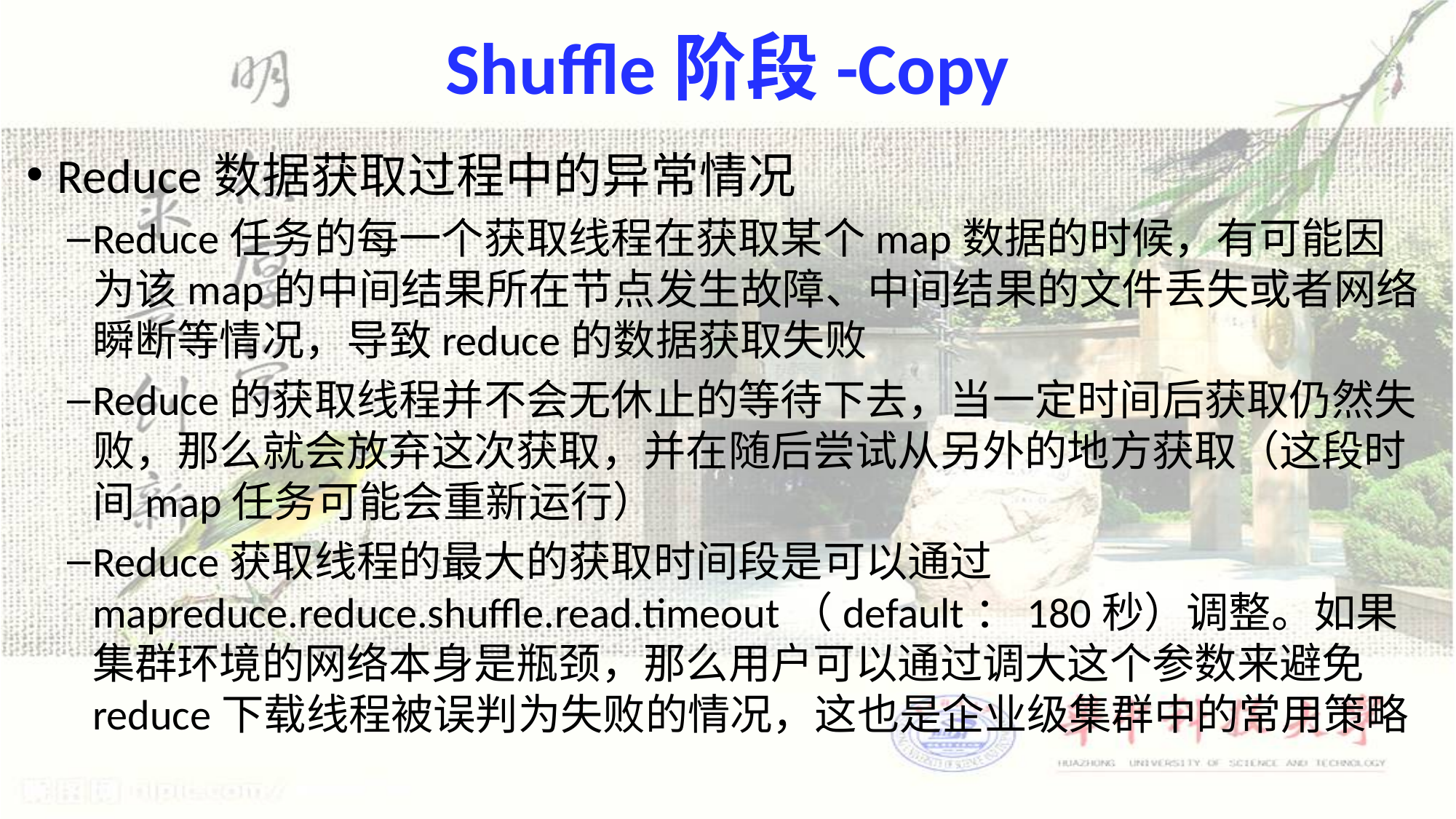

# Shuffle阶段-Copy
Reduce数据获取过程中的异常情况
Reduce任务的每一个获取线程在获取某个map数据的时候，有可能因为该map的中间结果所在节点发生故障、中间结果的文件丢失或者网络瞬断等情况，导致reduce的数据获取失败
Reduce的获取线程并不会无休止的等待下去，当一定时间后获取仍然失败，那么就会放弃这次获取，并在随后尝试从另外的地方获取（这段时间map任务可能会重新运行）
Reduce获取线程的最大的获取时间段是可以通过mapreduce.reduce.shuffle.read.timeout（default：180秒）调整。如果集群环境的网络本身是瓶颈，那么用户可以通过调大这个参数来避免reduce下载线程被误判为失败的情况，这也是企业级集群中的常用策略